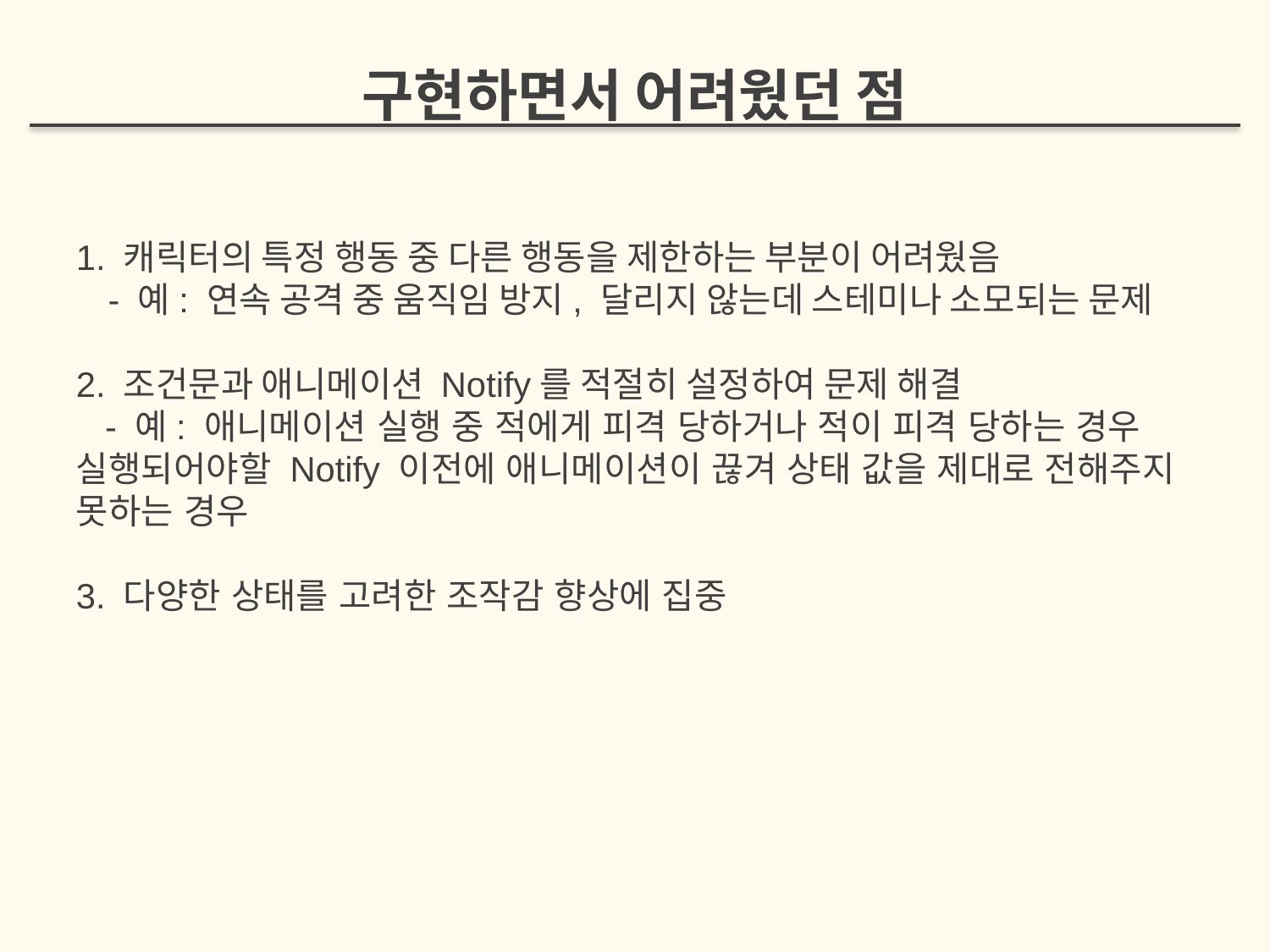

구현하면서 어려웠던 점

1. 캐릭터의 특정 행동 중 다른 행동을 제한하는 부분이 어려웠음
   - 예: 연속 공격 중 움직임 방지, 달리지 않는데 스테미나 소모되는 문제
2. 조건문과 애니메이션 Notify를 적절히 설정하여 문제 해결
   - 예: 애니메이션 실행 중 적에게 피격 당하거나 적이 피격 당하는 경우 실행되어야할 Notify 이전에 애니메이션이 끊겨 상태 값을 제대로 전해주지 못하는 경우
3. 다양한 상태를 고려한 조작감 향상에 집중